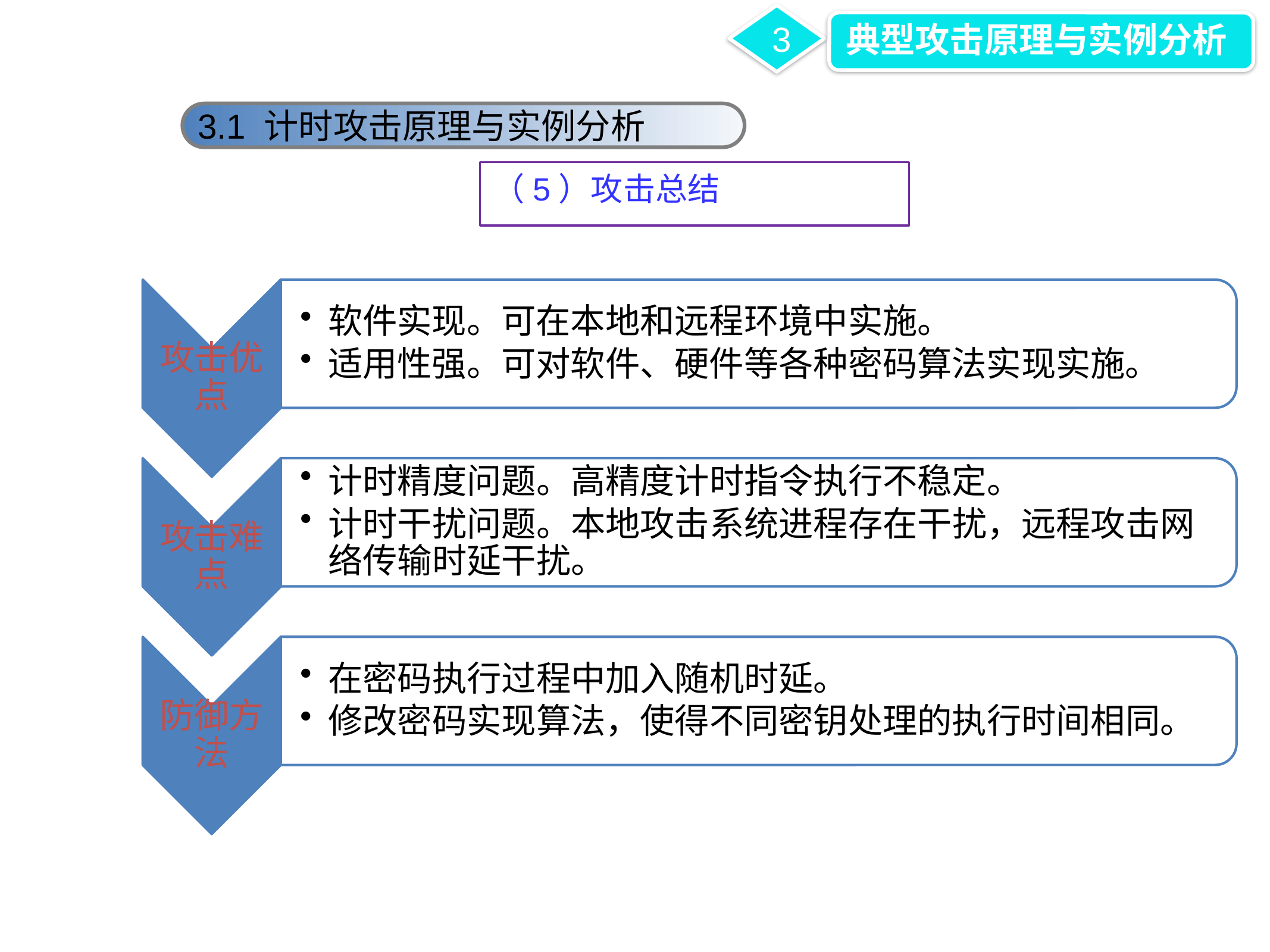

3

典型攻击原理与实例分析
3.1 计时攻击原理与实例分析
（5）攻击总结
攻击优点
软件实现。可在本地和远程环境中实施。
适用性强。可对软件、硬件等各种密码算法实现实施。
攻击难点
计时精度问题。高精度计时指令执行不稳定。
计时干扰问题。本地攻击系统进程存在干扰，远程攻击网络传输时延干扰。
防御方法
在密码执行过程中加入随机时延。
修改密码实现算法，使得不同密钥处理的执行时间相同。